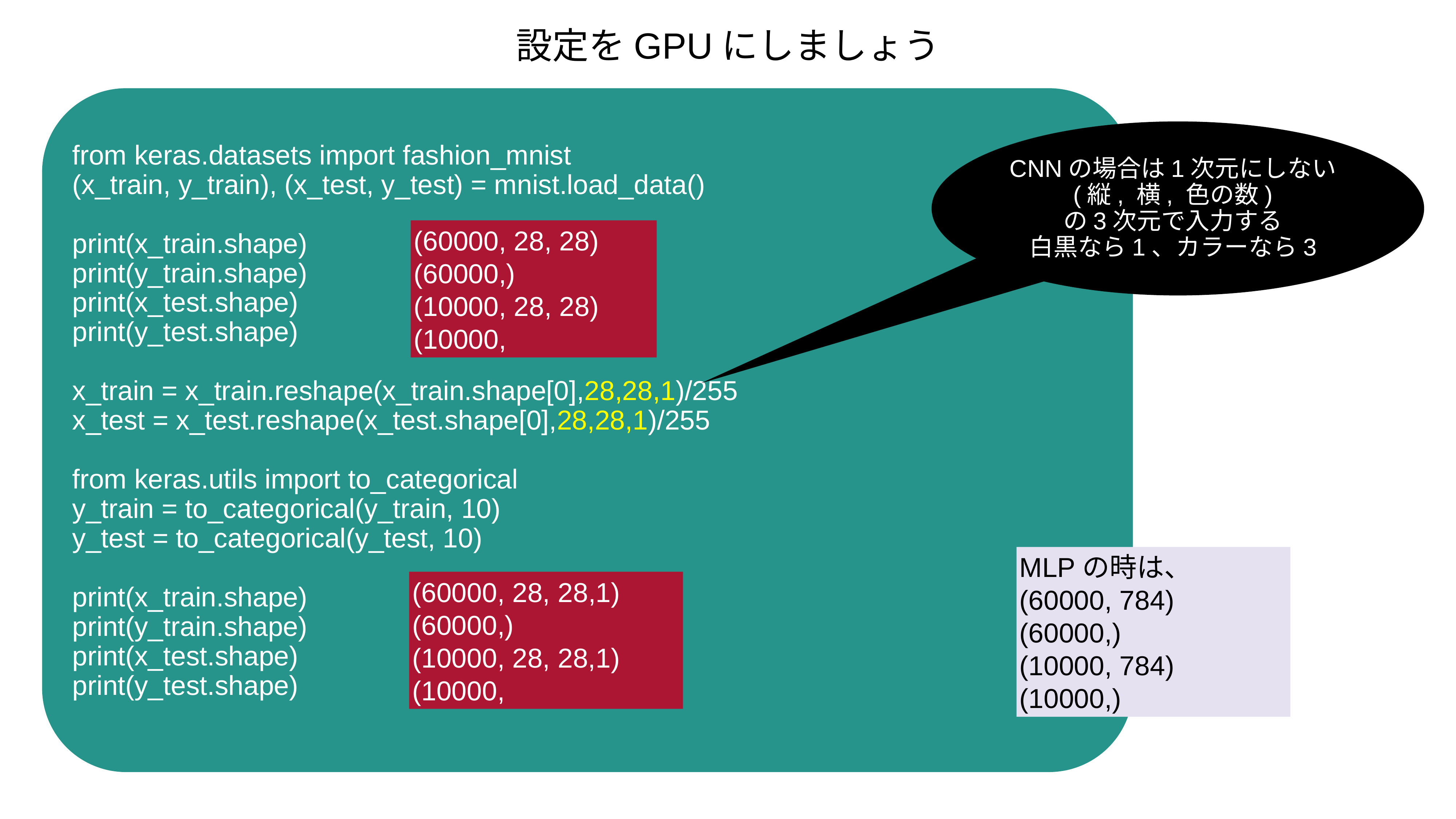

設定をGPUにしましょう

from keras.datasets import fashion_mnist
(x_train, y_train), (x_test, y_test) = mnist.load_data()

print(x_train.shape)
print(y_train.shape)
print(x_test.shape)
print(y_test.shape)

x_train = x_train.reshape(x_train.shape[0],28,28,1)/255
x_test = x_test.reshape(x_test.shape[0],28,28,1)/255

from keras.utils import to_categorical
y_train = to_categorical(y_train, 10)
y_test = to_categorical(y_test, 10)

print(x_train.shape)
print(y_train.shape)
print(x_test.shape)
print(y_test.shape)
CNNの場合は1次元にしない
(縦, 横, 色の数)
の3次元で入力する
白黒なら1、カラーなら3
(60000, 28, 28)
(60000,)
(10000, 28, 28)
(10000,
MLPの時は、(60000, 784)
(60000,)
(10000, 784)
(10000,)
(60000, 28, 28,1)
(60000,)
(10000, 28, 28,1)
(10000,